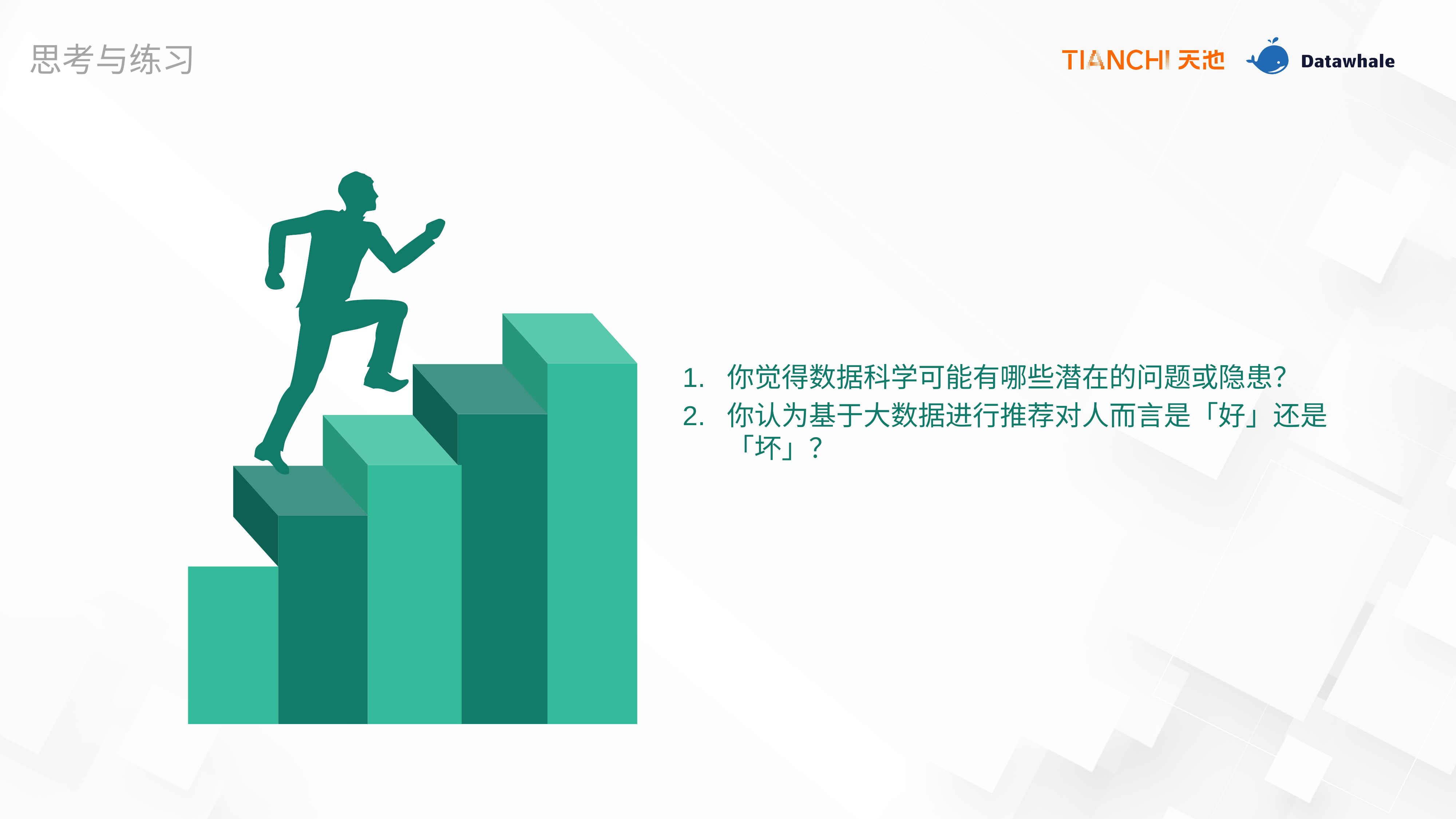

思考与练习

你觉得数据科学可能有哪些潜在的问题或隐患？
你认为基于大数据进行推荐对人而言是「好」还是「坏」？